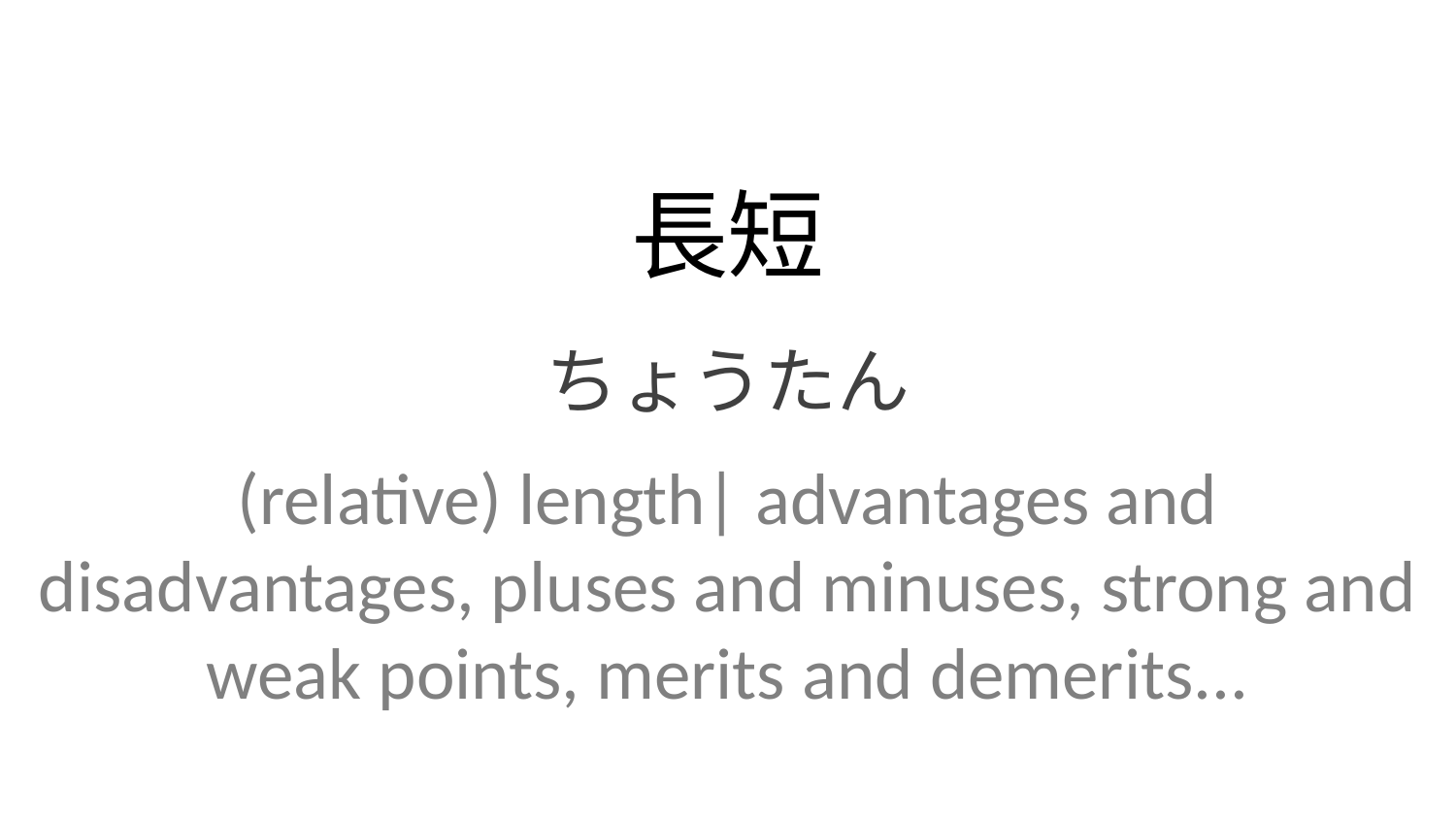

長短

ちょうたん
(relative) length| advantages and disadvantages, pluses and minuses, strong and weak points, merits and demerits...